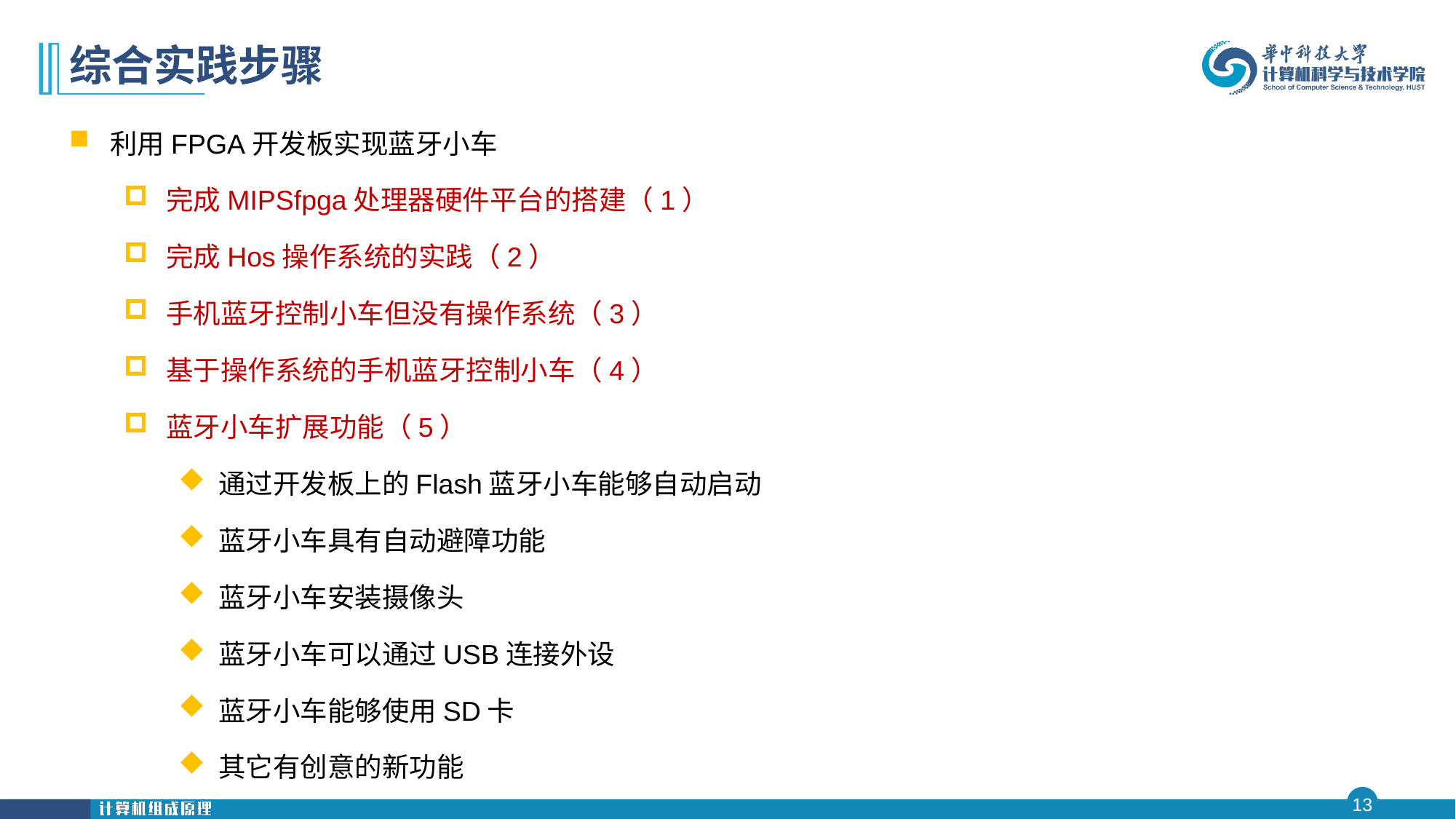

# 综合实践步骤
利用FPGA开发板实现蓝牙小车
完成MIPSfpga处理器硬件平台的搭建（1）
完成Hos操作系统的实践（2）
手机蓝牙控制小车但没有操作系统（3）
基于操作系统的手机蓝牙控制小车（4）
蓝牙小车扩展功能（5）
 通过开发板上的Flash蓝牙小车能够自动启动
 蓝牙小车具有自动避障功能
 蓝牙小车安装摄像头
 蓝牙小车可以通过USB连接外设
 蓝牙小车能够使用SD卡
 其它有创意的新功能